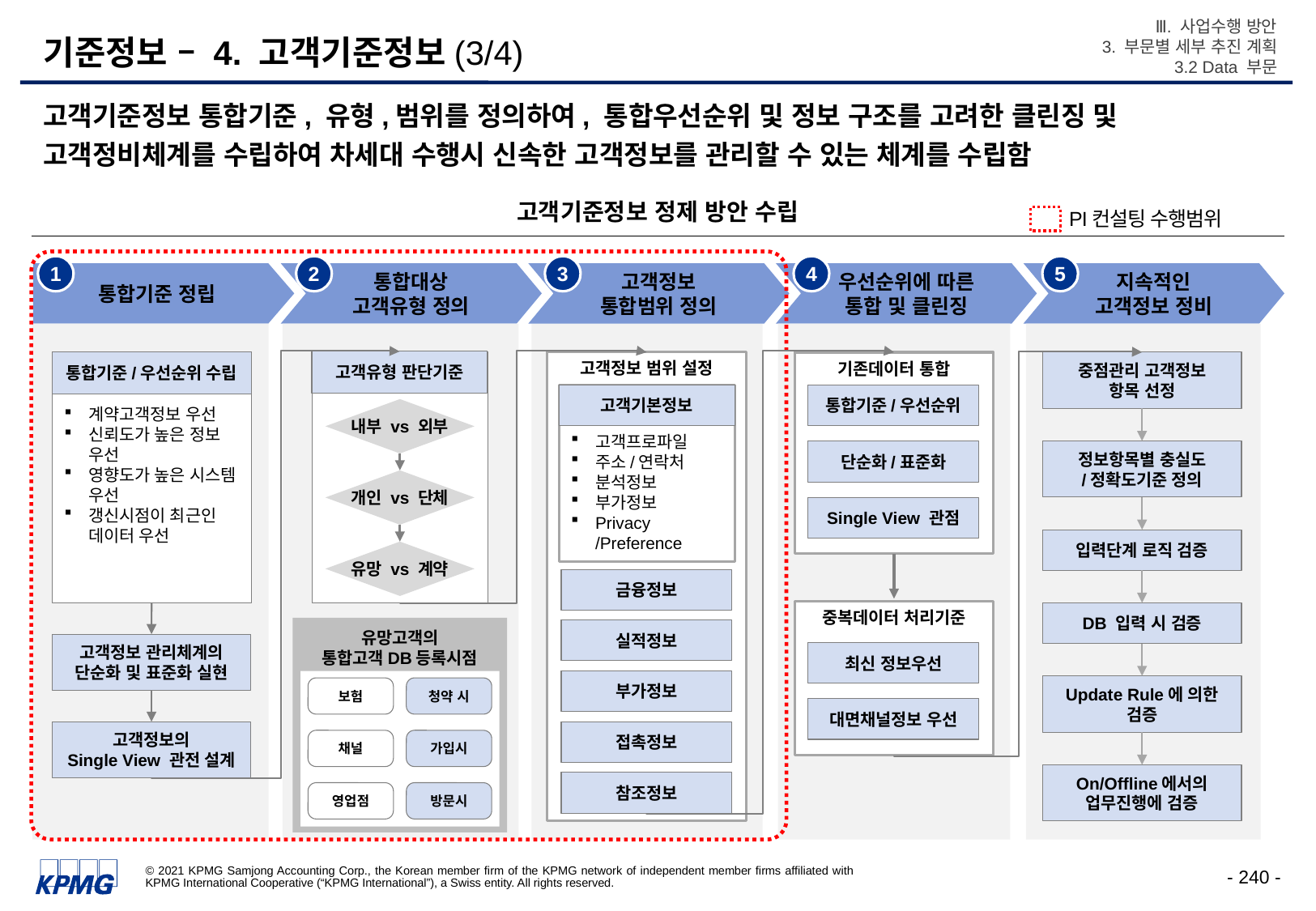

Ⅲ. 사업수행 방안
3. 부문별 세부 추진 계획
3.2 Data 부문
# 기준정보 – 4. 고객기준정보(3/4)
고객기준정보 통합기준, 유형,범위를 정의하여, 통합우선순위 및 정보 구조를 고려한 클린징 및 고객정비체계를 수립하여 차세대 수행시 신속한 고객정보를 관리할 수 있는 체계를 수립함
고객기준정보 정제 방안 수립
PI컨설팅 수행범위

1
2
3
4
5
통합기준 정립
통합대상
고객유형 정의
고객정보
통합범위 정의
우선순위에 따른
통합 및 클린징
지속적인
고객정보 정비

고객유형 판단기준
통합기준/우선순위 수립
계약고객정보 우선
신뢰도가 높은 정보 우선
영향도가 높은 시스템 우선
갱신시점이 최근인 데이터 우선

고객정보 범위 설정
기존데이터 통합
중점관리 고객정보
항목 선정
고객기본정보
고객프로파일
주소/연락처
분석정보
부가정보
Privacy
/Preference
통합기준/우선순위

내부 vs 외부
정보항목별 충실도
/정확도기준 정의
단순화/표준화

개인 vs 단체
Single View 관점
입력단계 로직 검증

유망 vs 계약
금융정보
중복데이터 처리기준
DB 입력 시 검증
유망고객의
통합고객DB등록시점
실적정보
고객정보 관리체계의
단순화 및 표준화 실현
최신 정보우선
부가정보

Update Rule에 의한 검증
보험
청약 시
대면채널정보 우선
고객정보의
Single View 관전 설계
접촉정보
채널
가입시
On/Offline에서의
업무진행에 검증
참조정보
영업점
방문시